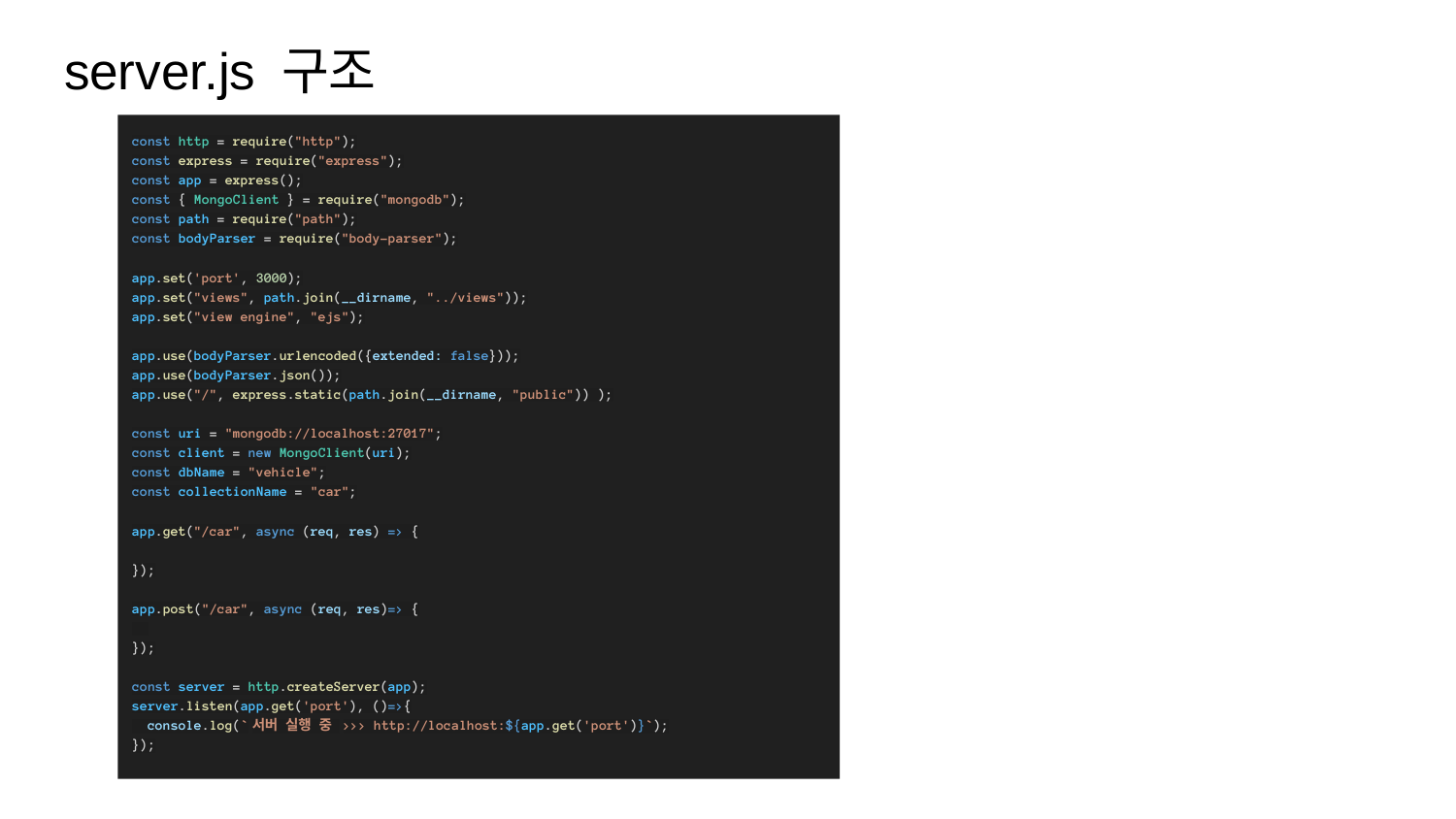

# server.js 구조
const http = require("http");
const express = require("express");
const app = express();
const { MongoClient } = require("mongodb");
const path = require("path");
const bodyParser = require("body-parser");

app.set('port', 3000);
app.set("views", path.join(__dirname, "../views"));
app.set("view engine", "ejs");

app.use(bodyParser.urlencoded({extended: false}));
app.use(bodyParser.json());
app.use("/", express.static(path.join(__dirname, "public")) );

const uri = "mongodb://localhost:27017";
const client = new MongoClient(uri);
const dbName = "vehicle";
const collectionName = "car";

app.get("/car", async (req, res) => {

});

app.post("/car", async (req, res)=> {

});

const server = http.createServer(app);
server.listen(app.get('port'), ()=>{
  console.log(`서버 실행 중 >>> http://localhost:${app.get('port')}`);
});